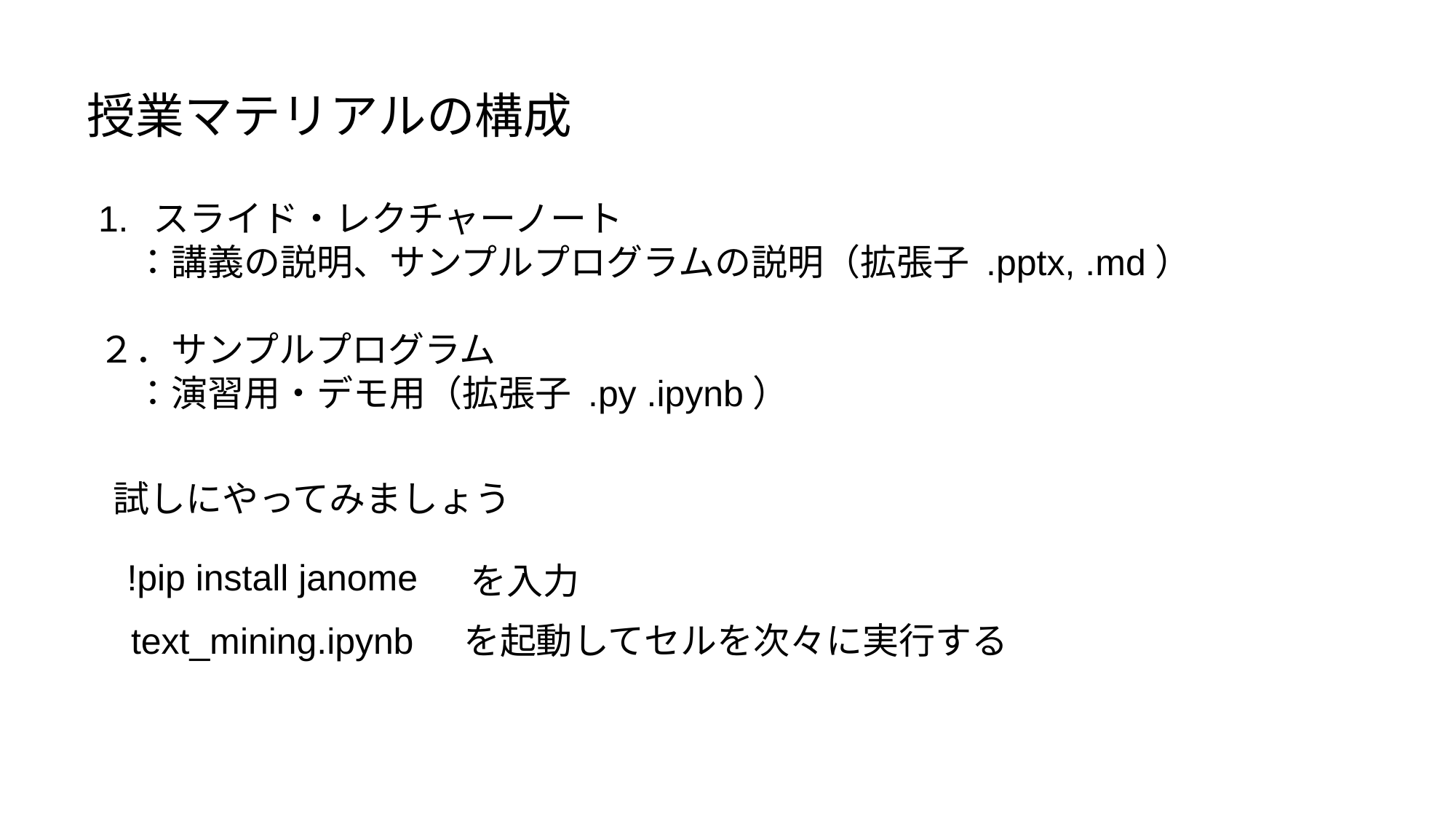

授業マテリアルの構成
スライド・レクチャーノート
　：講義の説明、サンプルプログラムの説明（拡張子 .pptx, .md）

２．サンプルプログラム
　：演習用・デモ用（拡張子 .py .ipynb）

試しにやってみましょう
!pip install janome
を入力
text_mining.ipynb
を起動してセルを次々に実行する